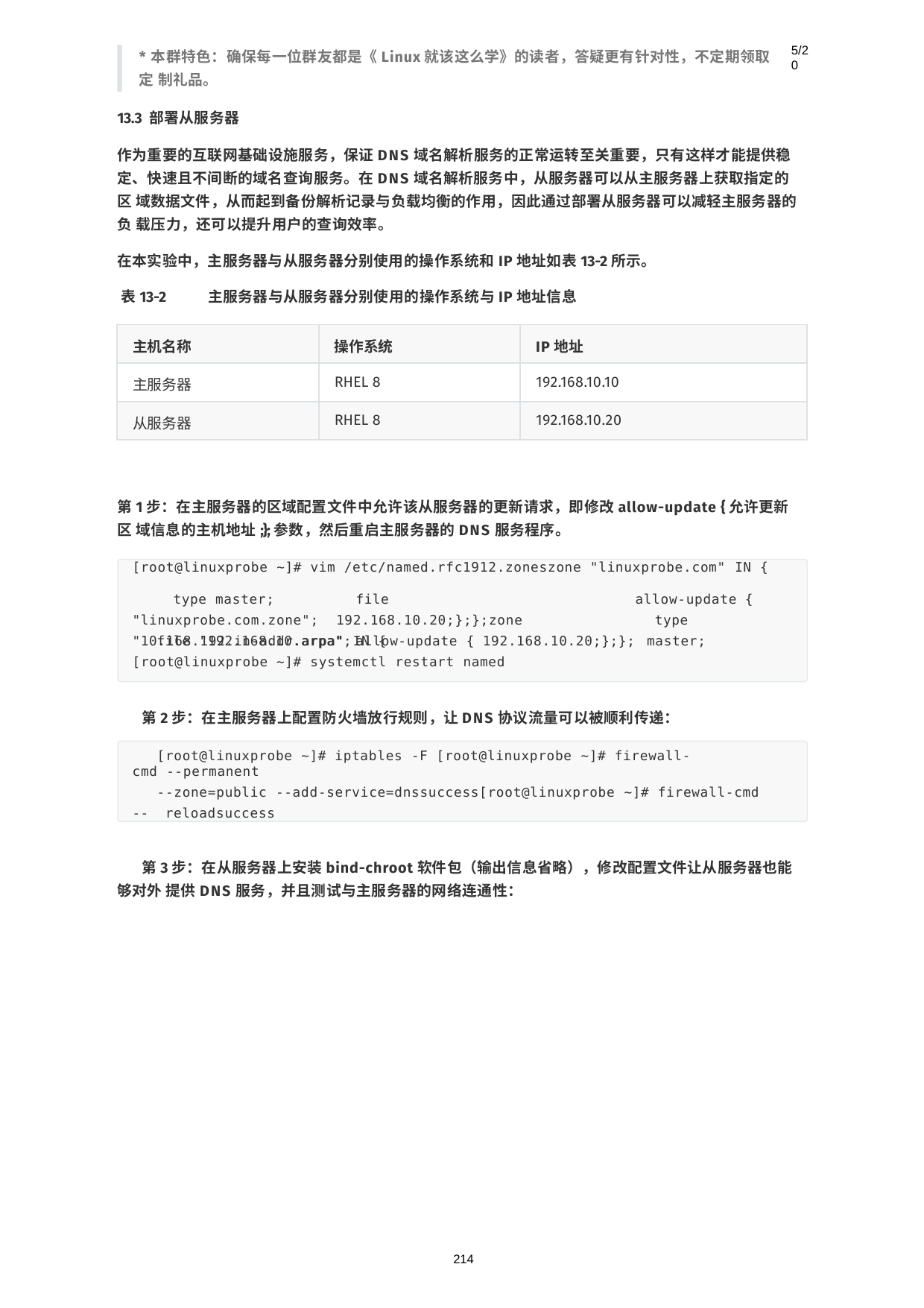

5/20
*本群特色：确保每一位群友都是《Linux就该这么学》的读者，答疑更有针对性，不定期领取定 制礼品。

13.3 部署从服务器
作为重要的互联网基础设施服务，保证DNS域名解析服务的正常运转至关重要，只有这样才能提供稳  定、快速且不间断的域名查询服务。在DNS域名解析服务中，从服务器可以从主服务器上获取指定的区 域数据文件，从而起到备份解析记录与负载均衡的作用，因此通过部署从服务器可以减轻主服务器的负 载压力，还可以提升用户的查询效率。
在本实验中，主服务器与从服务器分别使用的操作系统和IP地址如表13-2所示。 表13-2	主服务器与从服务器分别使用的操作系统与IP地址信息
| 主机名称 | 操作系统 | IP地址 |
| --- | --- | --- |
| 主服务器 | RHEL 8 | 192.168.10.10 |
| 从服务器 | RHEL 8 | 192.168.10.20 |
第1步：在主服务器的区域配置文件中允许该从服务器的更新请求，即修改allow-update {允许更新区 域信息的主机地址;};参数，然后重启主服务器的DNS服务程序。

[root@linuxprobe ~]# vim /etc/named.rfc1912.zoneszone "linuxprobe.com" IN {

type master;	file "linuxprobe.com.zone";  192.168.10.20;};};zone "10.168.192.in-addr.arpa" IN {
allow-update {  type master;
file "192.168.10.arpa";	allow-update { 192.168.10.20;};};  [root@linuxprobe ~]# systemctl restart named

第2步：在主服务器上配置防火墙放行规则，让DNS协议流量可以被顺利传递：

[root@linuxprobe ~]# iptables -F [root@linuxprobe ~]# firewall-cmd --permanent
--zone=public --add-service=dnssuccess[root@linuxprobe ~]# firewall-cmd --  reloadsuccess

第3步：在从服务器上安装bind-chroot软件包（输出信息省略），修改配置文件让从服务器也能够对外 提供DNS服务，并且测试与主服务器的网络连通性：

214